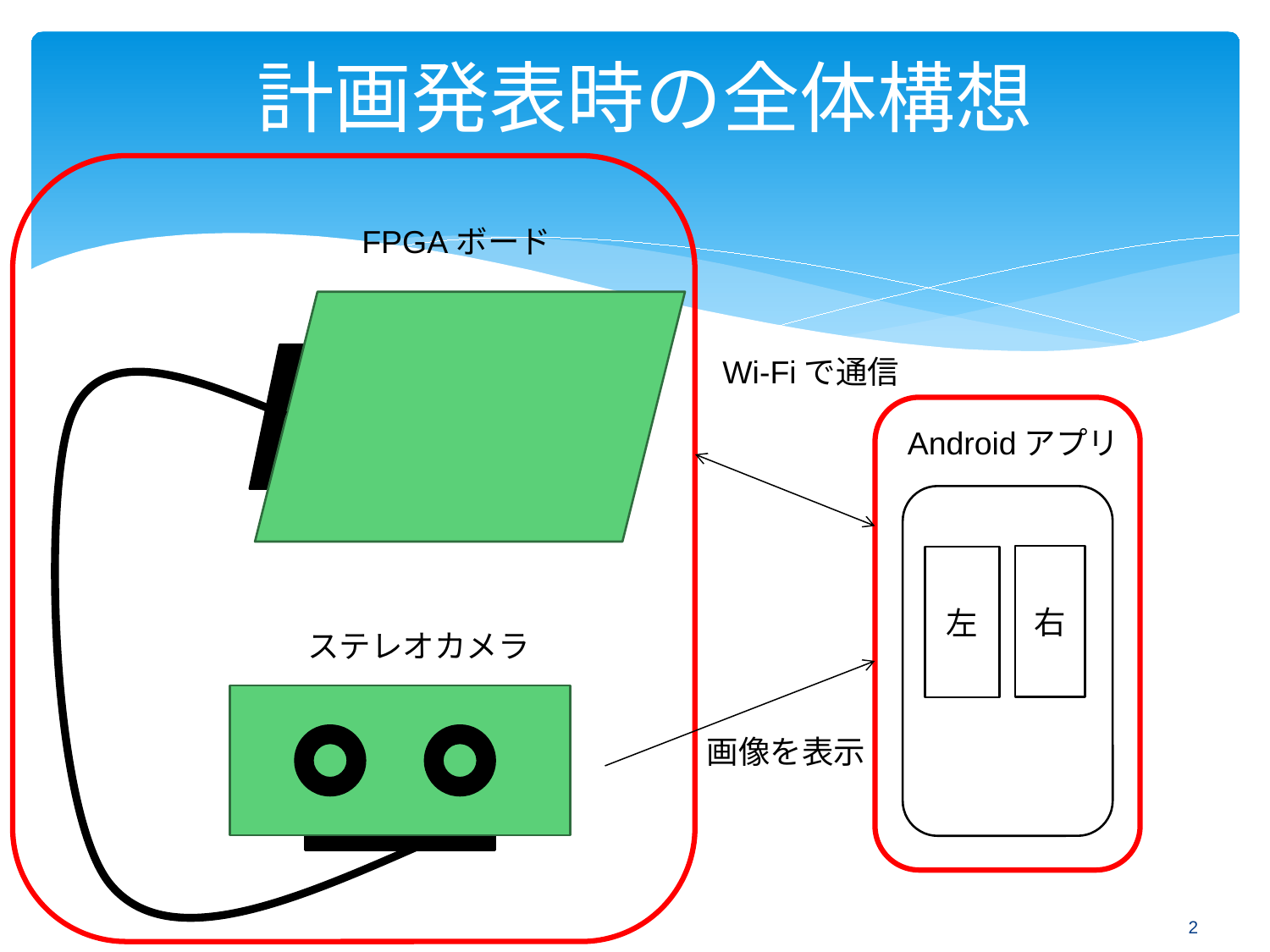

# 計画発表時の全体構想

FPGAボード

Wi-Fiで通信

Androidアプリ

右
左
ステレオカメラ

画像を表示

2